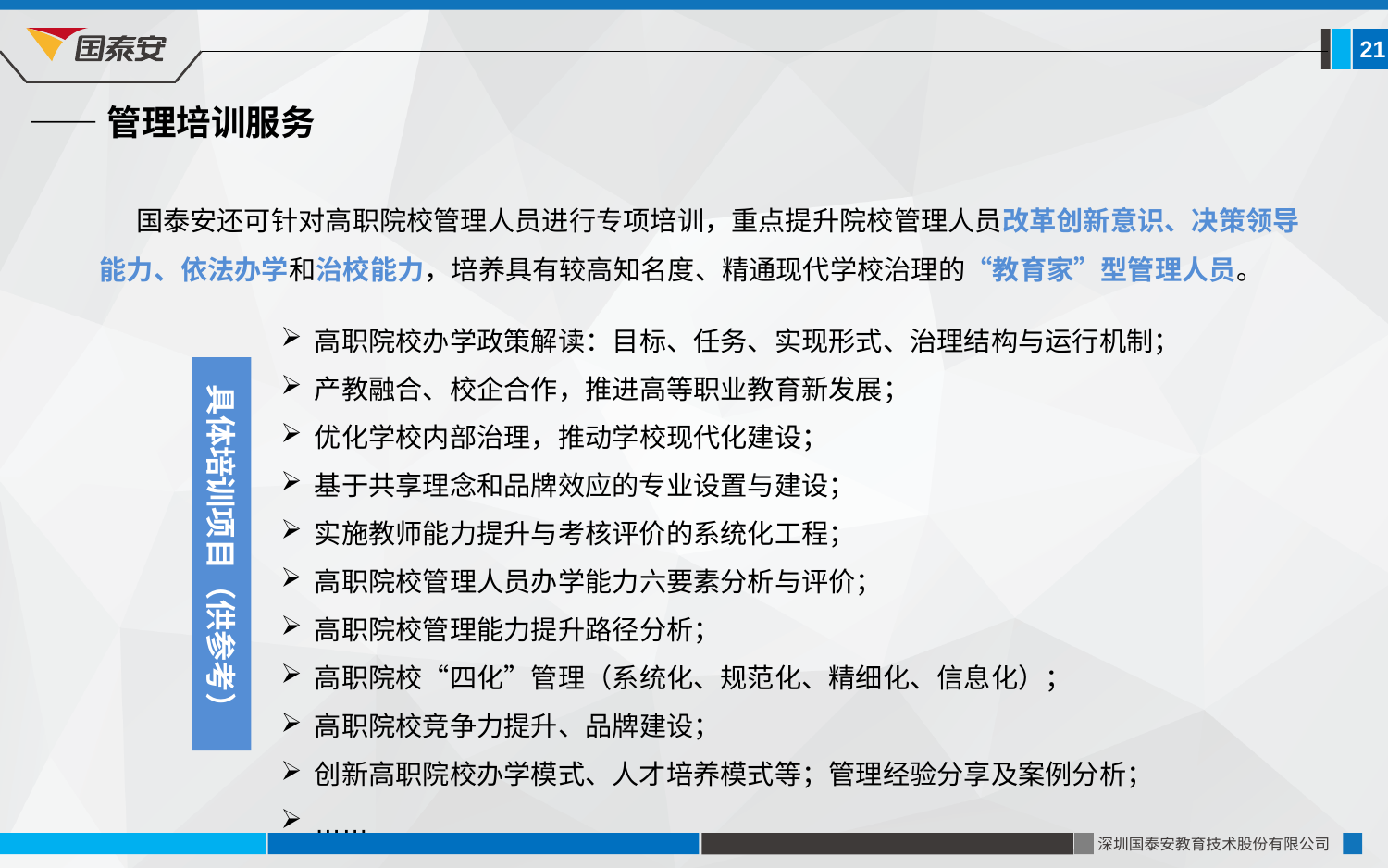

21
——管理培训服务
     国泰安还可针对高职院校管理人员进行专项培训，重点提升院校管理人员改革创新意识、决策领导能力、依法办学和治校能力，培养具有较高知名度、精通现代学校治理的“教育家”型管理人员。
高职院校办学政策解读：目标、任务、实现形式、治理结构与运行机制；
产教融合、校企合作，推进高等职业教育新发展；
优化学校内部治理，推动学校现代化建设；
基于共享理念和品牌效应的专业设置与建设；
实施教师能力提升与考核评价的系统化工程；
高职院校管理人员办学能力六要素分析与评价；
高职院校管理能力提升路径分析；
高职院校“四化”管理（系统化、规范化、精细化、信息化）；
高职院校竞争力提升、品牌建设；
创新高职院校办学模式、人才培养模式等；管理经验分享及案例分析；
……
具体培训项目（供参考）